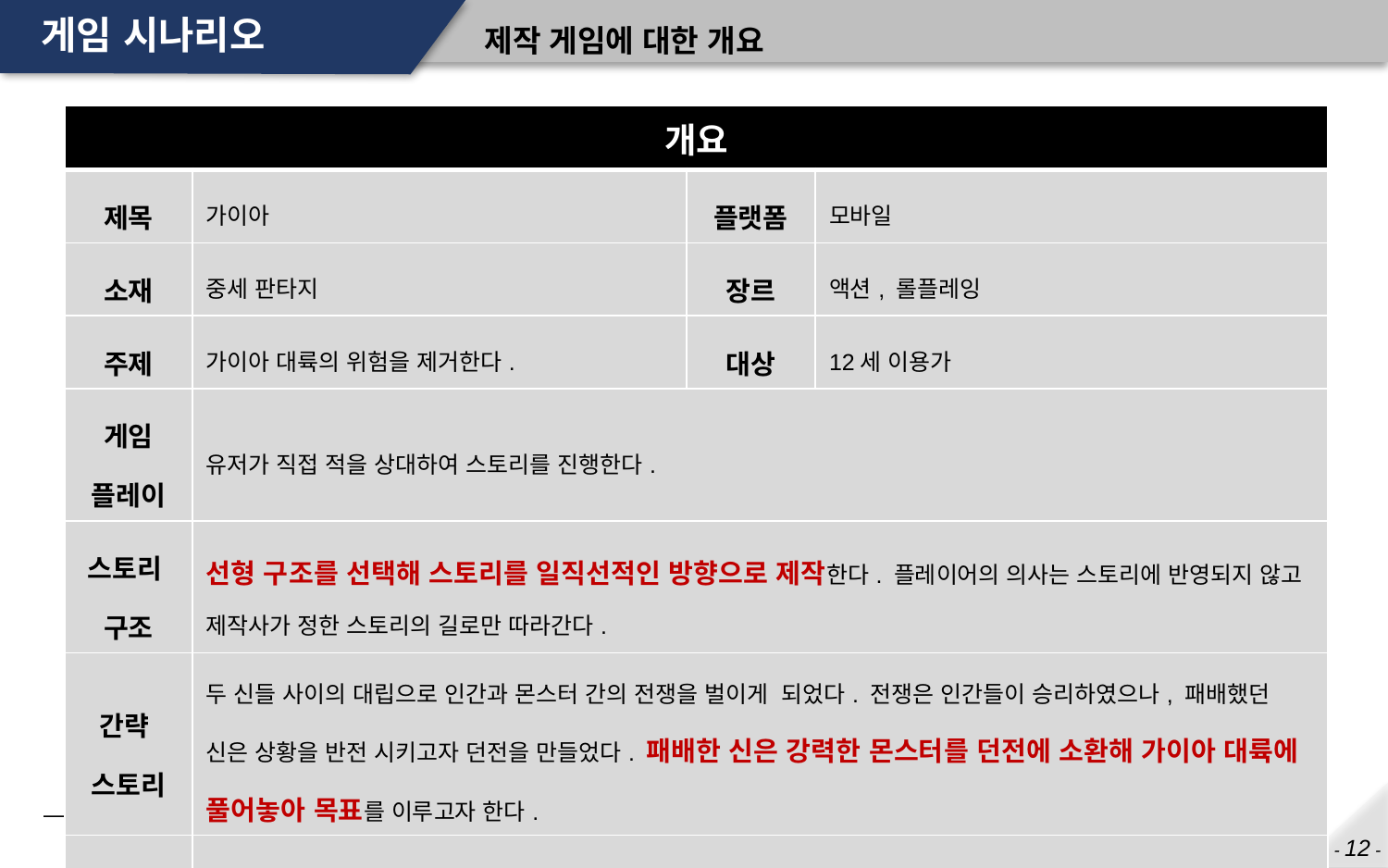

# 게임 시나리오
제작 게임에 대한 개요
| 개요 |  |  |  |
| --- | --- | --- | --- |
| 제목 | 가이아 | 플랫폼 | 모바일 |
| 소재 | 중세 판타지 | 장르 | 액션, 롤플레잉 |
| 주제 | 가이아 대륙의 위험을 제거한다. | 대상 | 12세 이용가 |
| 게임 플레이 | 유저가 직접 적을 상대하여 스토리를 진행한다. |  |  |
| 스토리 구조 | 선형 구조를 선택해 스토리를 일직선적인 방향으로 제작한다. 플레이어의 의사는 스토리에 반영되지 않고 제작사가 정한 스토리의 길로만 따라간다. |  |  |
| 간략 스토리 | 두 신들 사이의 대립으로 인간과 몬스터 간의 전쟁을 벌이게 되었다. 전쟁은 인간들이 승리하였으나, 패배했던 신은 상황을 반전 시키고자 던전을 만들었다. 패배한 신은 강력한 몬스터를 던전에 소환해 가이아 대륙에 풀어놓아 목표를 이루고자 한다. |  |  |
| 특이점 | 위의 시나리오대로 게임을 제작하는 도중, 만들고 있던 게임 속으로 개발자들이 들어가게 되었다. |  |  |